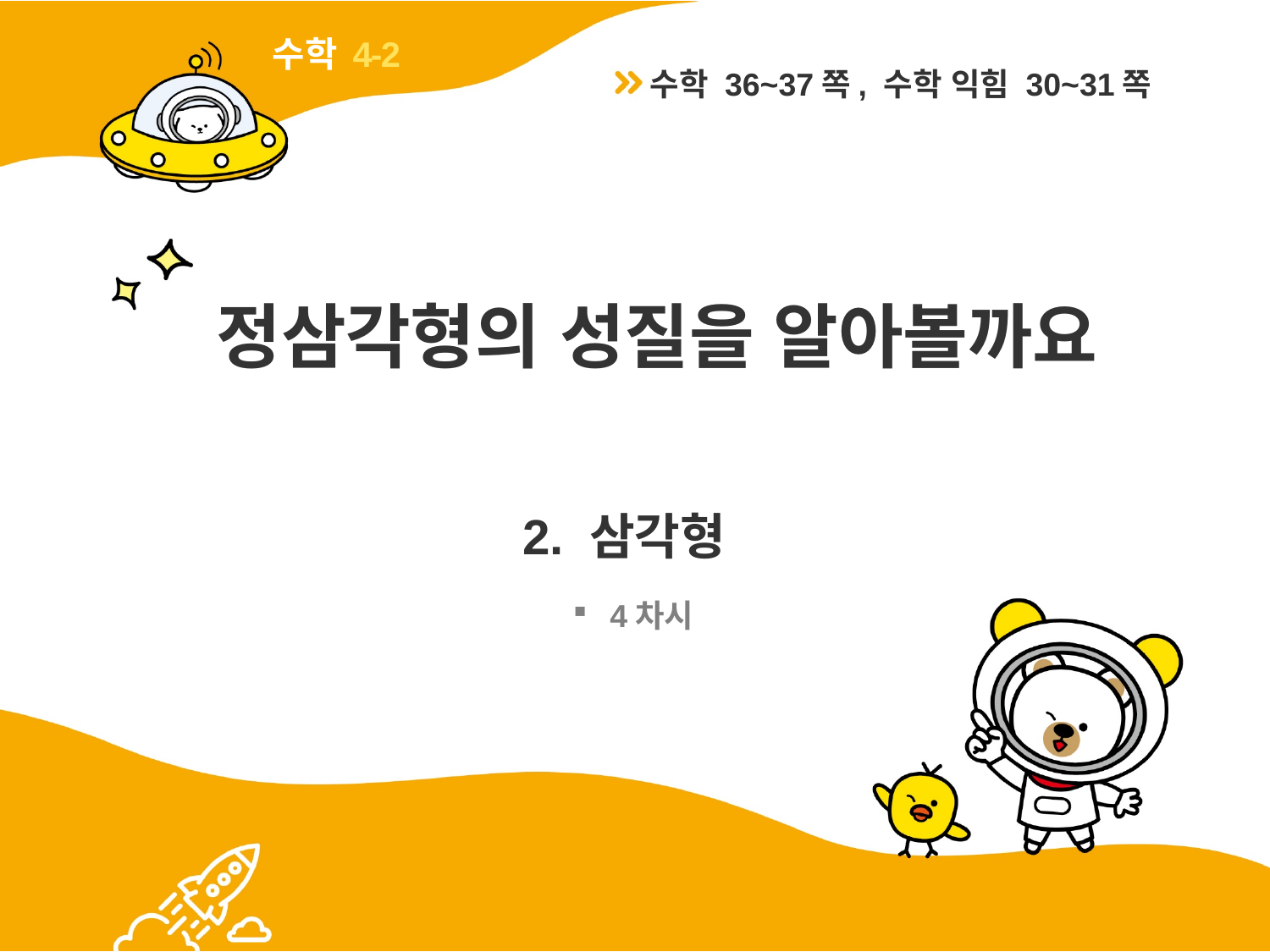

4-2
수학 36~37쪽, 수학 익힘 30~31쪽
# 정삼각형의 성질을 알아볼까요
2. 삼각형
4차시